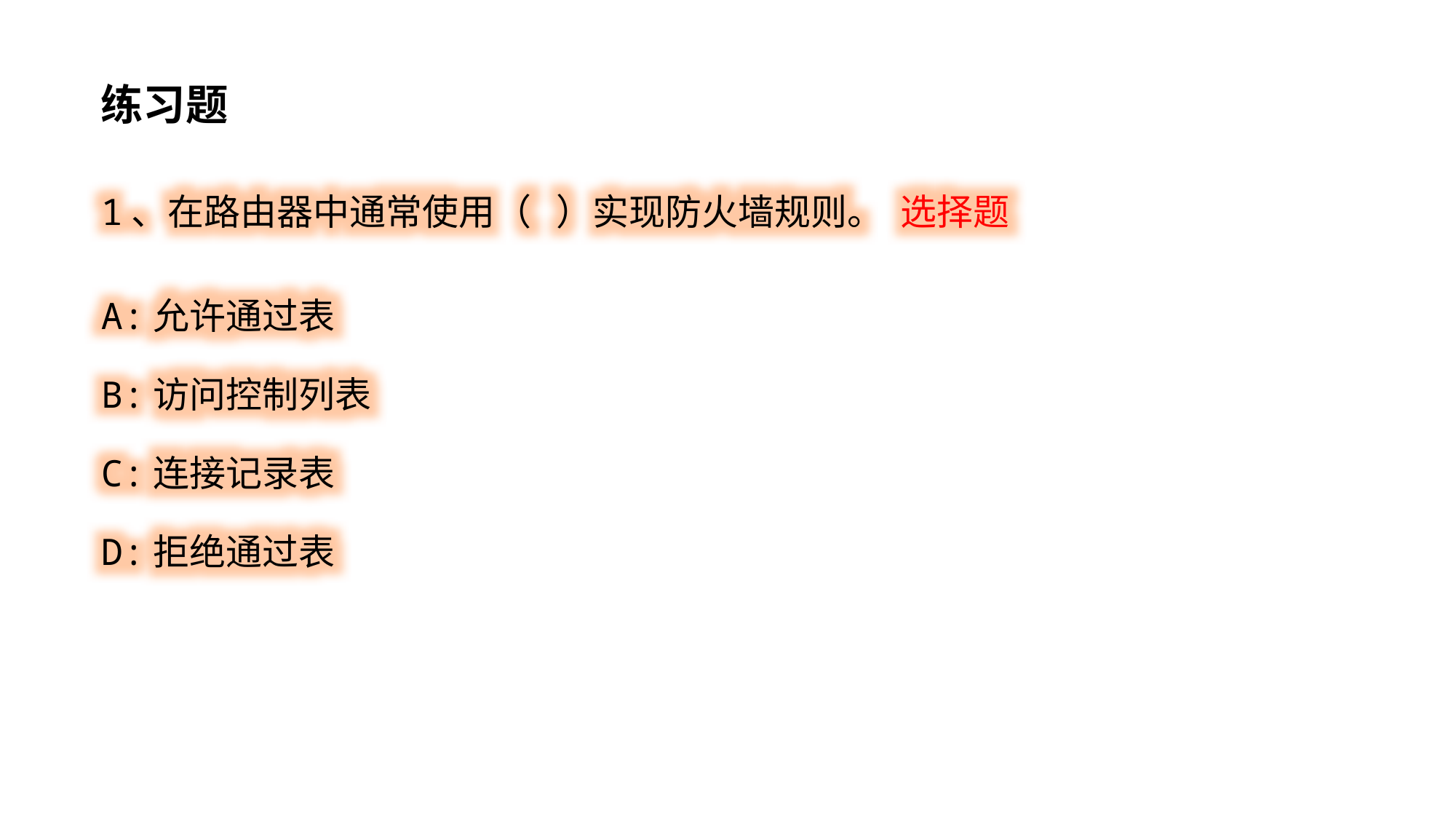

练习题
1、在路由器中通常使用（   ）实现防火墙规则。  选择题

A:允许通过表

B:访问控制列表

C:连接记录表

D:拒绝通过表